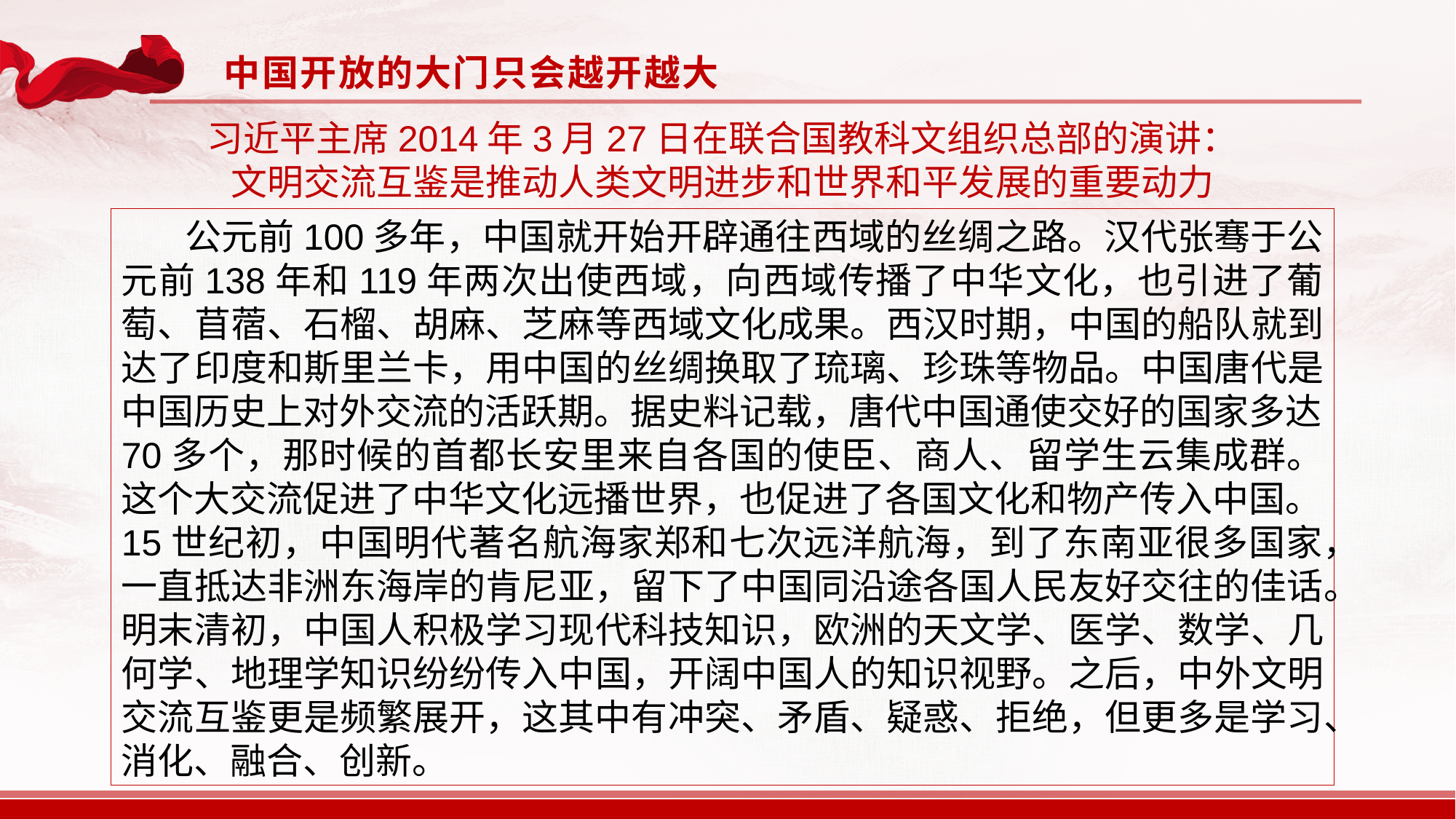

中国开放的大门只会越开越大
习近平主席2014年3月27日在联合国教科文组织总部的演讲：
文明交流互鉴是推动人类文明进步和世界和平发展的重要动力
公元前100多年，中国就开始开辟通往西域的丝绸之路。汉代张骞于公元前138年和119年两次出使西域，向西域传播了中华文化，也引进了葡萄、苜蓿、石榴、胡麻、芝麻等西域文化成果。西汉时期，中国的船队就到达了印度和斯里兰卡，用中国的丝绸换取了琉璃、珍珠等物品。中国唐代是中国历史上对外交流的活跃期。据史料记载，唐代中国通使交好的国家多达70多个，那时候的首都长安里来自各国的使臣、商人、留学生云集成群。这个大交流促进了中华文化远播世界，也促进了各国文化和物产传入中国。15世纪初，中国明代著名航海家郑和七次远洋航海，到了东南亚很多国家，一直抵达非洲东海岸的肯尼亚，留下了中国同沿途各国人民友好交往的佳话。明末清初，中国人积极学习现代科技知识，欧洲的天文学、医学、数学、几何学、地理学知识纷纷传入中国，开阔中国人的知识视野。之后，中外文明交流互鉴更是频繁展开，这其中有冲突、矛盾、疑惑、拒绝，但更多是学习、消化、融合、创新。